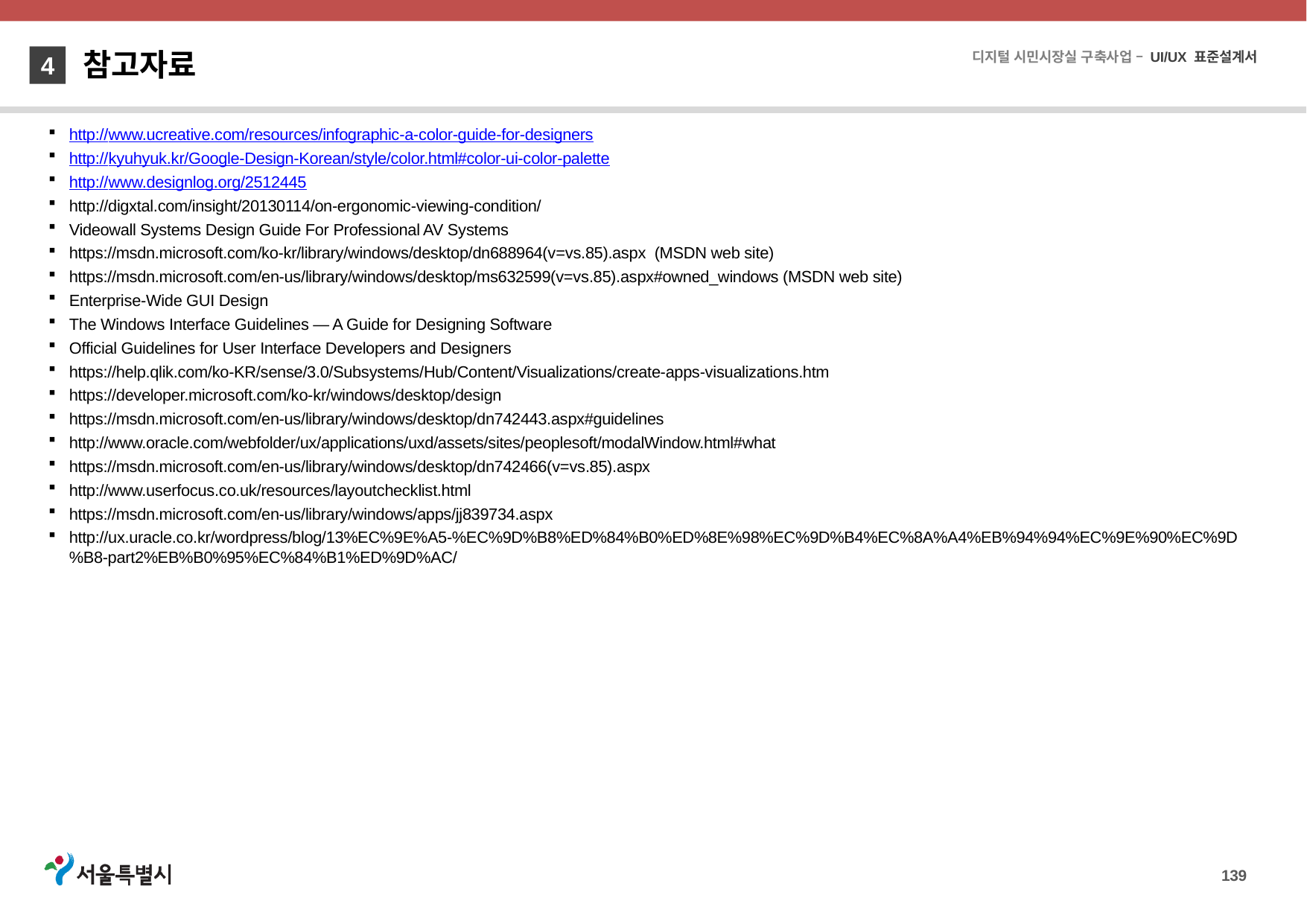

참고자료
4
http://www.ucreative.com/resources/infographic-a-color-guide-for-designers
http://kyuhyuk.kr/Google-Design-Korean/style/color.html#color-ui-color-palette
http://www.designlog.org/2512445
http://digxtal.com/insight/20130114/on-ergonomic-viewing-condition/
Videowall Systems Design Guide For Professional AV Systems
https://msdn.microsoft.com/ko-kr/library/windows/desktop/dn688964(v=vs.85).aspx  (MSDN web site)
https://msdn.microsoft.com/en-us/library/windows/desktop/ms632599(v=vs.85).aspx#owned_windows (MSDN web site)
Enterprise-Wide GUI Design
The Windows Interface Guidelines — A Guide for Designing Software
Official Guidelines for User Interface Developers and Designers
https://help.qlik.com/ko-KR/sense/3.0/Subsystems/Hub/Content/Visualizations/create-apps-visualizations.htm
https://developer.microsoft.com/ko-kr/windows/desktop/design
https://msdn.microsoft.com/en-us/library/windows/desktop/dn742443.aspx#guidelines
http://www.oracle.com/webfolder/ux/applications/uxd/assets/sites/peoplesoft/modalWindow.html#what
https://msdn.microsoft.com/en-us/library/windows/desktop/dn742466(v=vs.85).aspx
http://www.userfocus.co.uk/resources/layoutchecklist.html
https://msdn.microsoft.com/en-us/library/windows/apps/jj839734.aspx
http://ux.uracle.co.kr/wordpress/blog/13%EC%9E%A5-%EC%9D%B8%ED%84%B0%ED%8E%98%EC%9D%B4%EC%8A%A4%EB%94%94%EC%9E%90%EC%9D%B8-part2%EB%B0%95%EC%84%B1%ED%9D%AC/